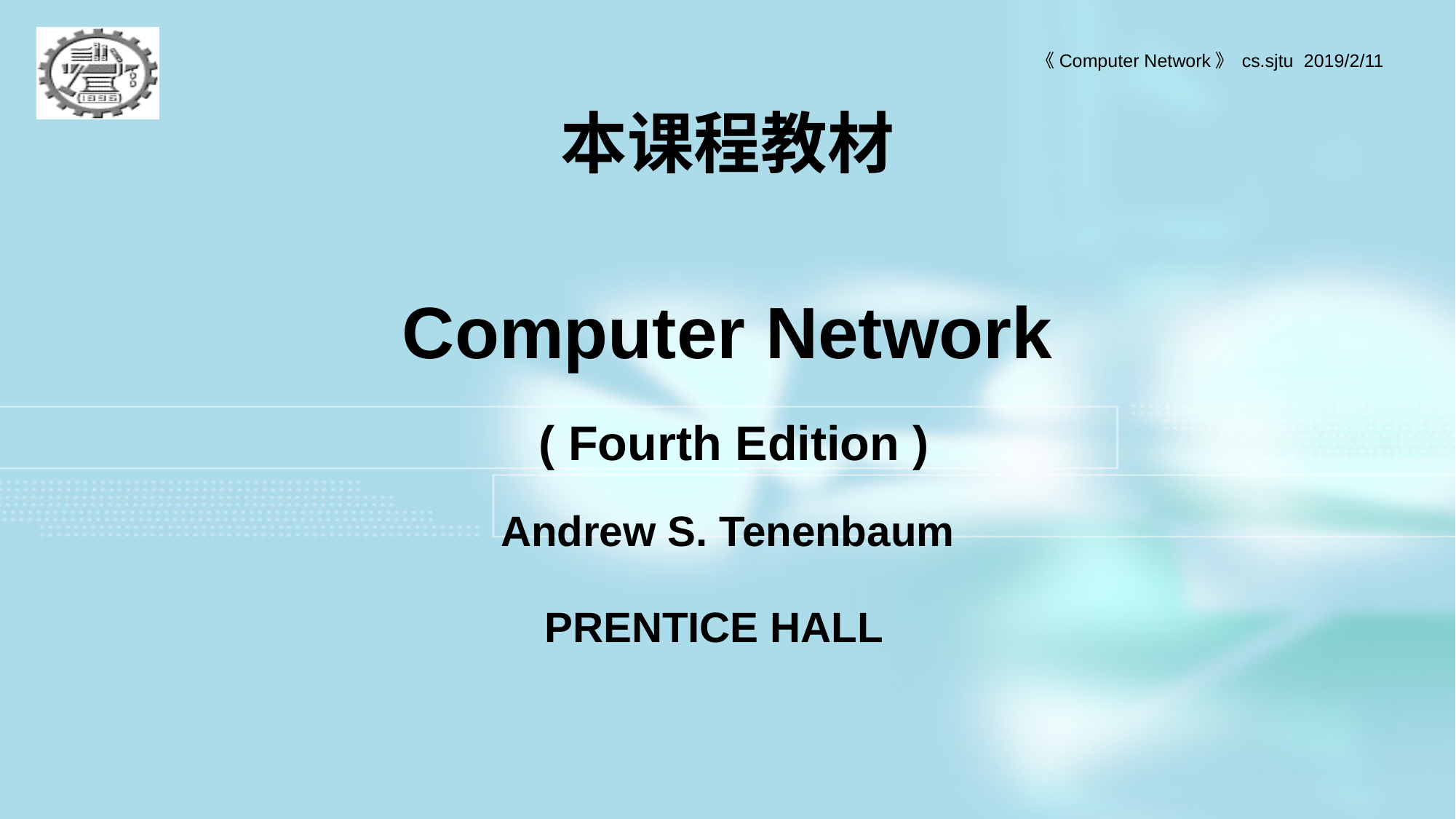

# 本课程教材
Computer Network
 ( Fourth Edition )
Andrew S. Tenenbaum
PRENTICE HALL